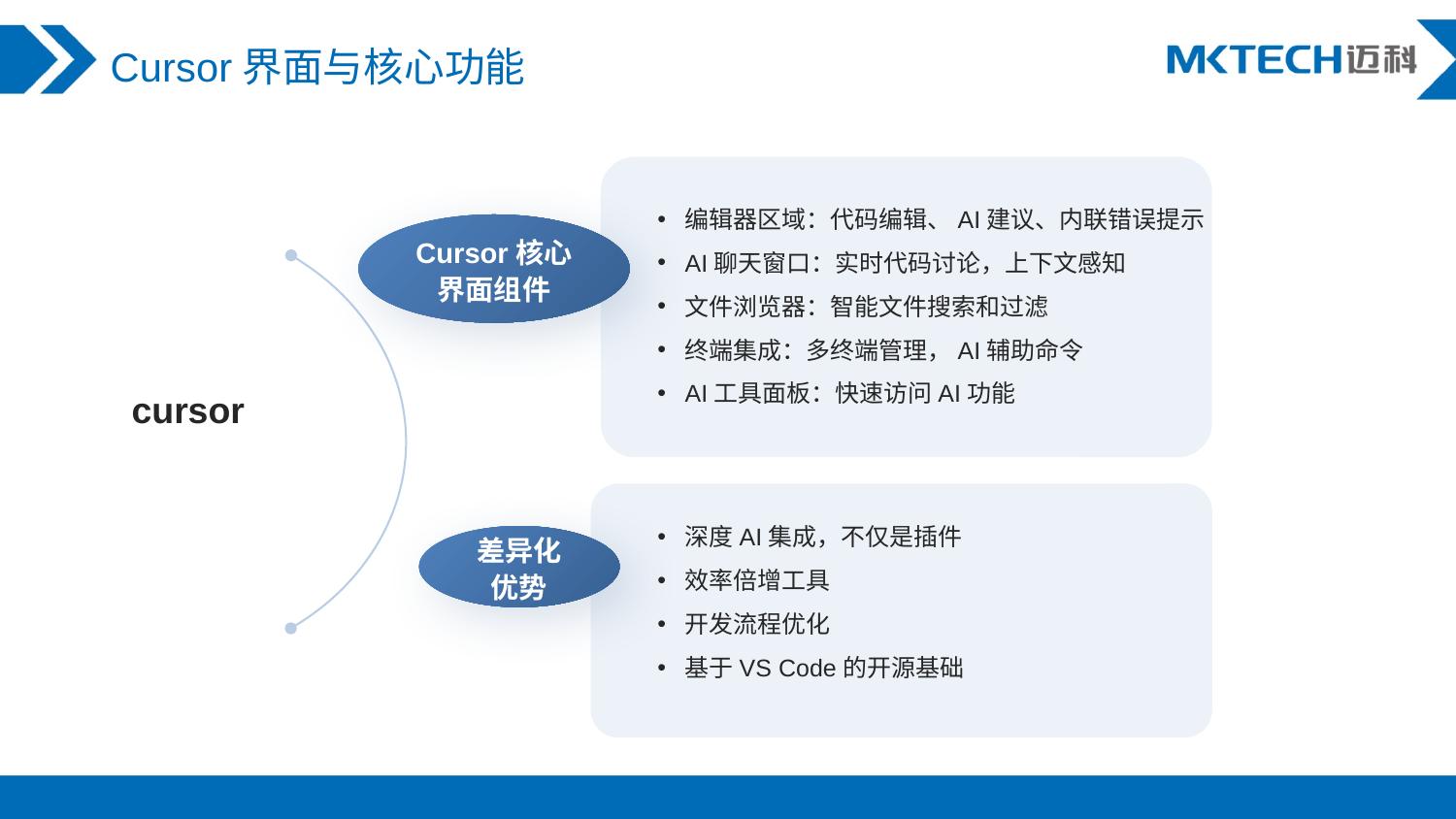

Cursor界面与核心功能

Cursor核心界面组件
编辑器区域：代码编辑、AI建议、内联错误提示
AI聊天窗口：实时代码讨论，上下文感知
文件浏览器：智能文件搜索和过滤
终端集成：多终端管理，AI辅助命令
AI工具面板：快速访问AI功能
cursor

差异化优势
深度AI集成，不仅是插件
效率倍增工具
开发流程优化
基于VS Code的开源基础